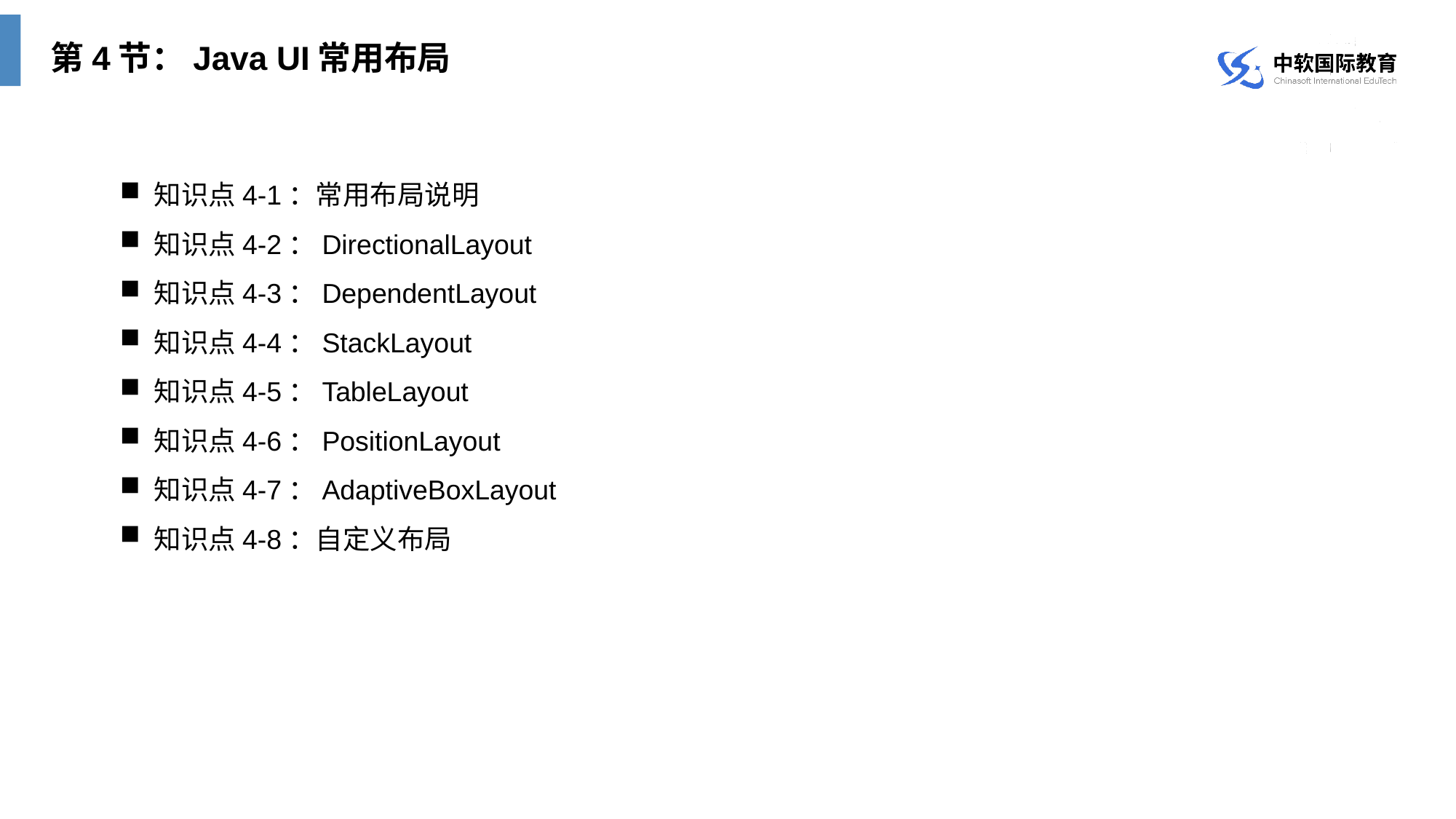

第4节：Java UI常用布局
知识点4-1：常用布局说明
知识点4-2：DirectionalLayout
知识点4-3：DependentLayout
知识点4-4：StackLayout
知识点4-5：TableLayout
知识点4-6：PositionLayout
知识点4-7：AdaptiveBoxLayout
知识点4-8：自定义布局